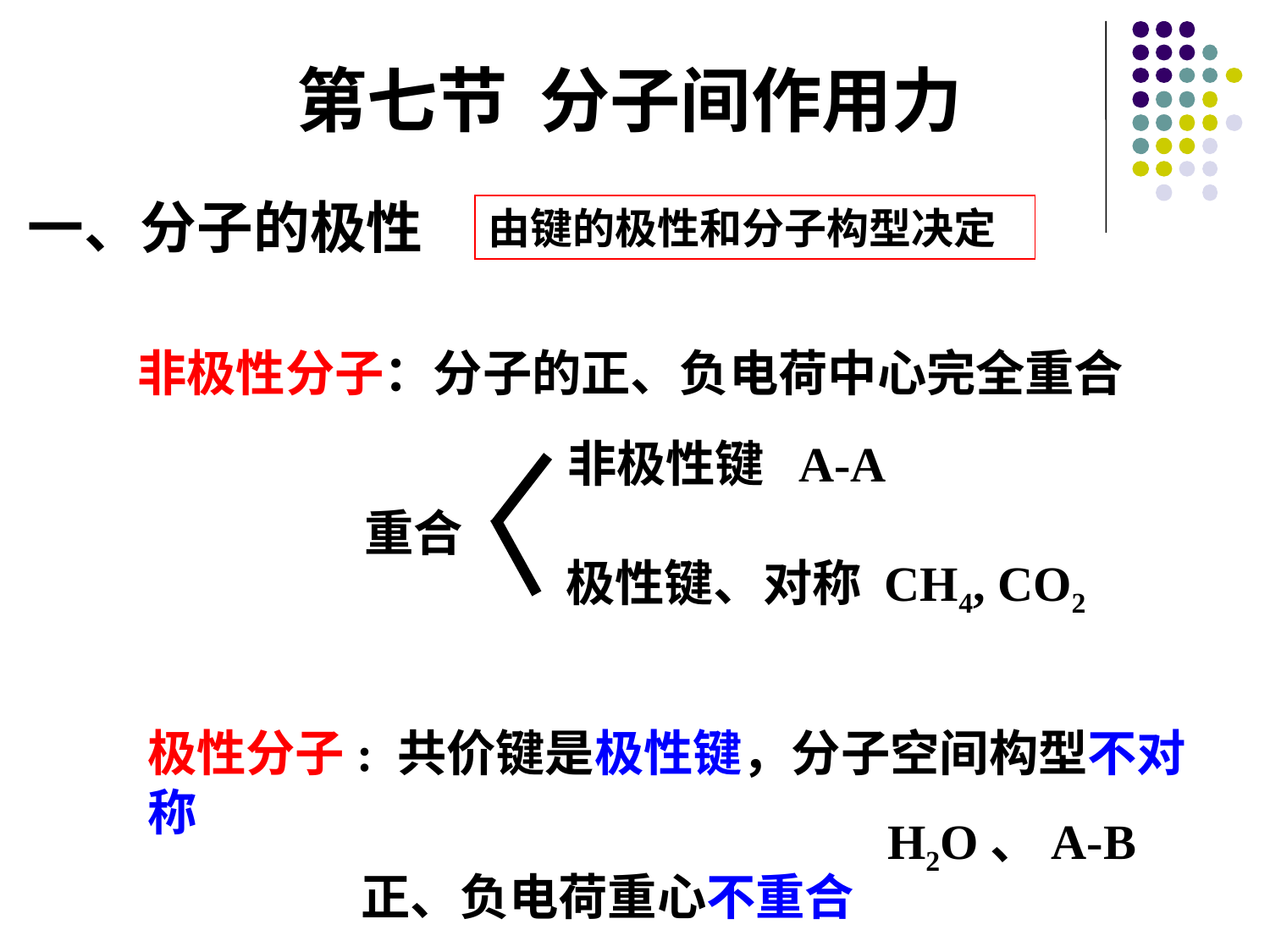

第七节  分子间作用力
一、分子的极性
由键的极性和分子构型决定
非极性分子：分子的正、负电荷中心完全重合
非极性键  A-A

    重合
极性键、对称 CH4, CO2
极性分子: 共价键是极性键，分子空间构型不对称
                  正、负电荷重心不重合
H2O、A-B